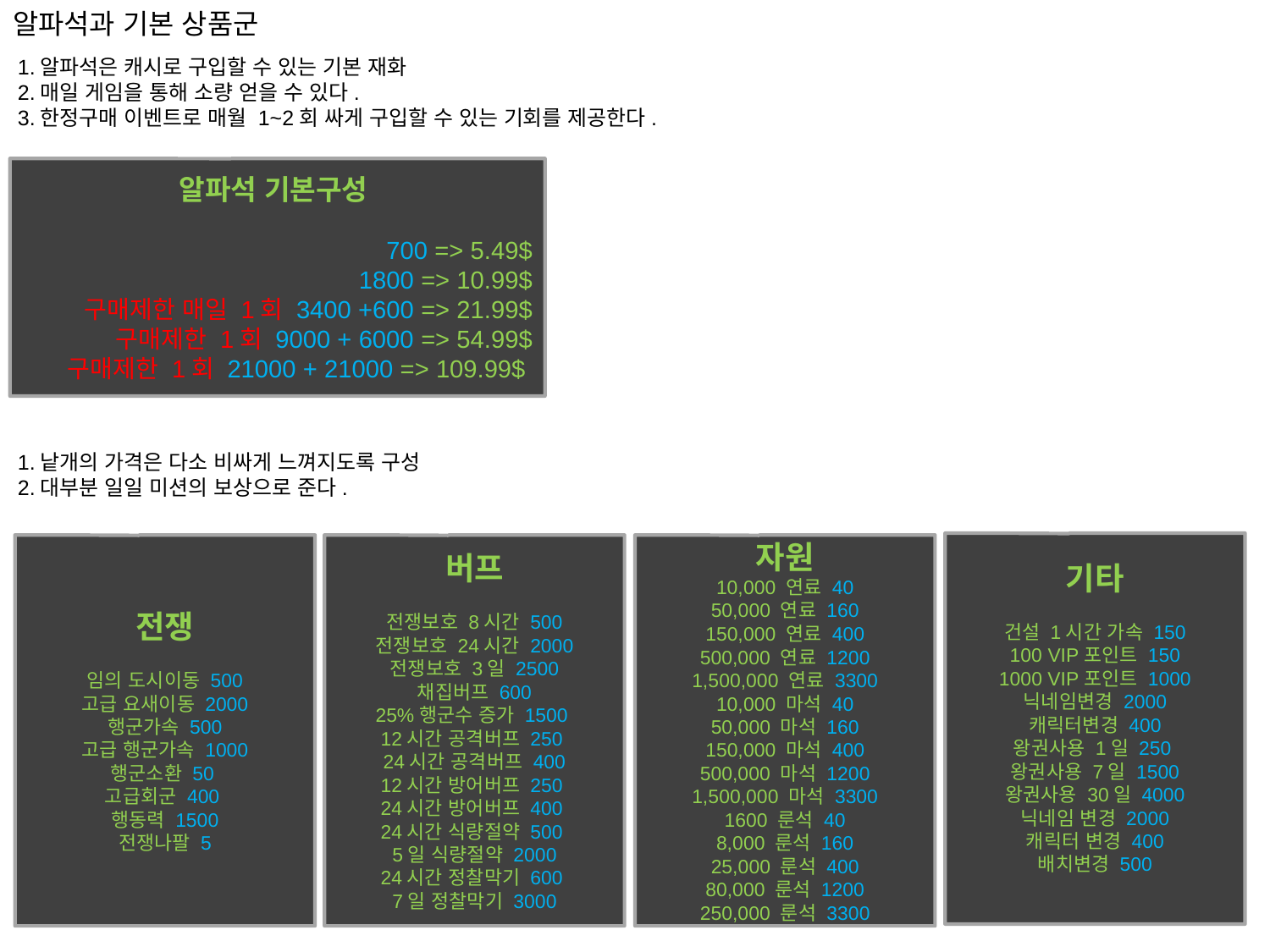

알파석과 기본 상품군
1.알파석은 캐시로 구입할 수 있는 기본 재화
2.매일 게임을 통해 소량 얻을 수 있다.
3.한정구매 이벤트로 매월 1~2회 싸게 구입할 수 있는 기회를 제공한다.
알파석 기본구성

700 => 5.49$
1800 => 10.99$
구매제한 매일 1회 3400 +600 => 21.99$
구매제한 1회 9000 + 6000 => 54.99$
구매제한 1회 21000 + 21000 => 109.99$
1.낱개의 가격은 다소 비싸게 느껴지도록 구성
2.대부분 일일 미션의 보상으로 준다.
기타

건설 1시간 가속 150
100 VIP포인트 150
1000 VIP포인트 1000
닉네임변경 2000
캐릭터변경 400
왕권사용 1일 250
왕권사용 7일 1500
왕권사용 30일 4000
닉네임 변경 2000
캐릭터 변경 400
배치변경 500

전쟁

임의 도시이동 500
고급 요새이동 2000
행군가속 500
고급 행군가속 1000
행군소환 50
고급회군 400
행동력 1500
전쟁나팔 5
버프

전쟁보호 8시간 500
전쟁보호 24시간 2000
전쟁보호 3일 2500
채집버프 600
25%행군수 증가 1500
12시간 공격버프 250
24시간 공격버프 400
12시간 방어버프 250
24시간 방어버프 400
24시간 식량절약 500
5일 식량절약 2000
24시간 정찰막기 600
7일 정찰막기 3000
자원
10,000 연료 40
50,000 연료 160
150,000 연료 400
500,000 연료 1200
1,500,000 연료 3300
10,000 마석 40
50,000 마석 160
150,000 마석 400
500,000 마석 1200
1,500,000 마석 3300
1600 룬석 40
8,000 룬석 160
25,000 룬석 400
80,000 룬석 1200
250,000 룬석 3300